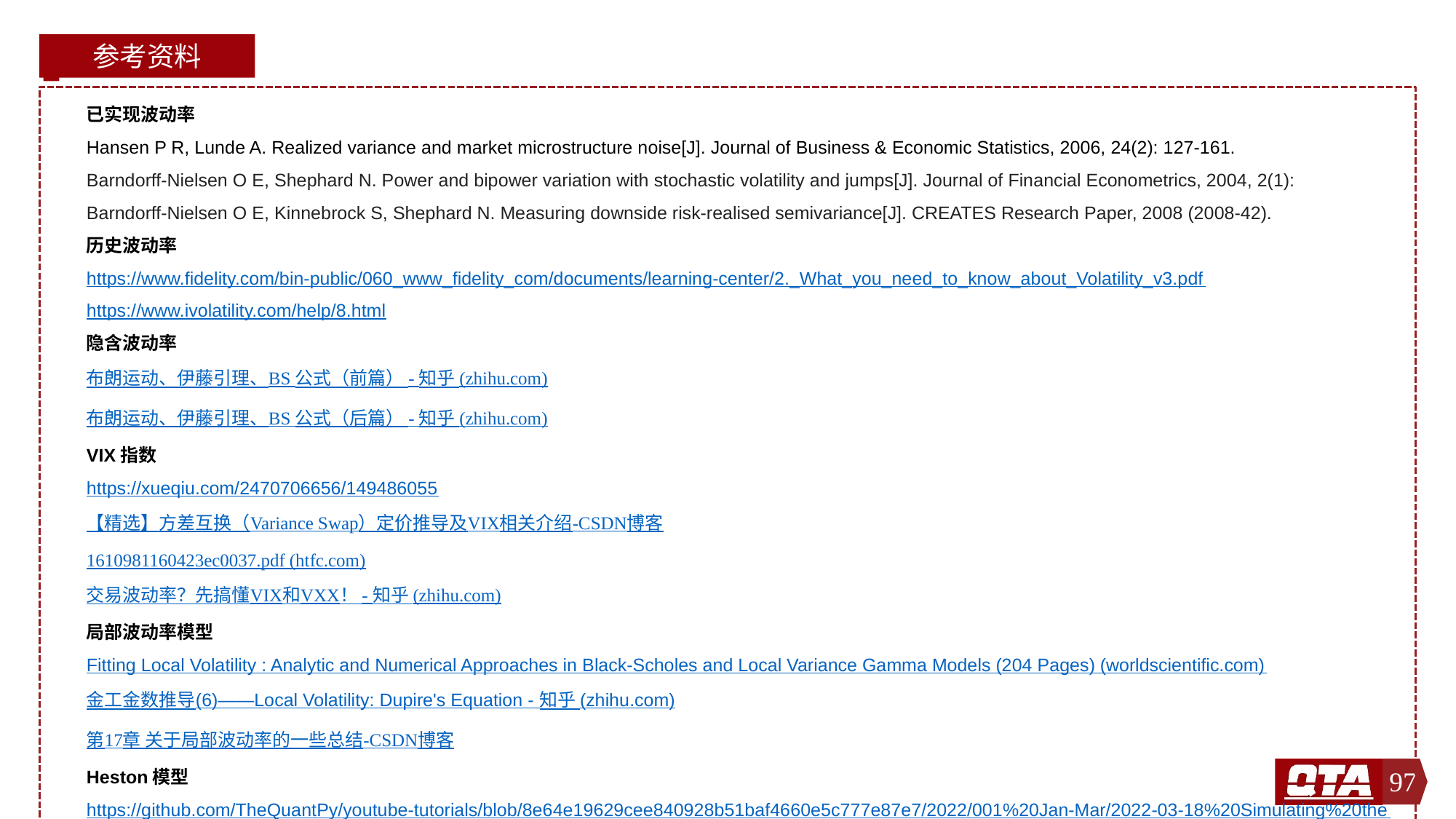

参考资料
已实现波动率
Hansen P R, Lunde A. Realized variance and market microstructure noise[J]. Journal of Business & Economic Statistics, 2006, 24(2): 127-161.
Barndorff-Nielsen O E, Shephard N. Power and bipower variation with stochastic volatility and jumps[J]. Journal of Financial Econometrics, 2004, 2(1):
Barndorff-Nielsen O E, Kinnebrock S, Shephard N. Measuring downside risk-realised semivariance[J]. CREATES Research Paper, 2008 (2008-42).
历史波动率
https://www.fidelity.com/bin-public/060_www_fidelity_com/documents/learning-center/2._What_you_need_to_know_about_Volatility_v3.pdf
https://www.ivolatility.com/help/8.html
隐含波动率
布朗运动、伊藤引理、BS 公式（前篇） - 知乎 (zhihu.com)
布朗运动、伊藤引理、BS 公式（后篇） - 知乎 (zhihu.com)
VIX指数
https://xueqiu.com/2470706656/149486055
【精选】方差互换（Variance Swap）定价推导及VIX相关介绍-CSDN博客
1610981160423ec0037.pdf (htfc.com)
交易波动率？先搞懂VIX和VXX！ - 知乎 (zhihu.com)
局部波动率模型
Fitting Local Volatility : Analytic and Numerical Approaches in Black-Scholes and Local Variance Gamma Models (204 Pages) (worldscientific.com)
金工金数推导(6)——Local Volatility: Dupire's Equation - 知乎 (zhihu.com)
第17章 关于局部波动率的一些总结-CSDN博客
Heston模型
https://github.com/TheQuantPy/youtube-tutorials/blob/8e64e19629cee840928b51baf4660e5c777e87e7/2022/001%20Jan-Mar/2022-03-18%20Simulating%20the%20Heston%20Model%20with%20Python%20_%20Stochastic%20Volatility%20Modelling.ipynb

97